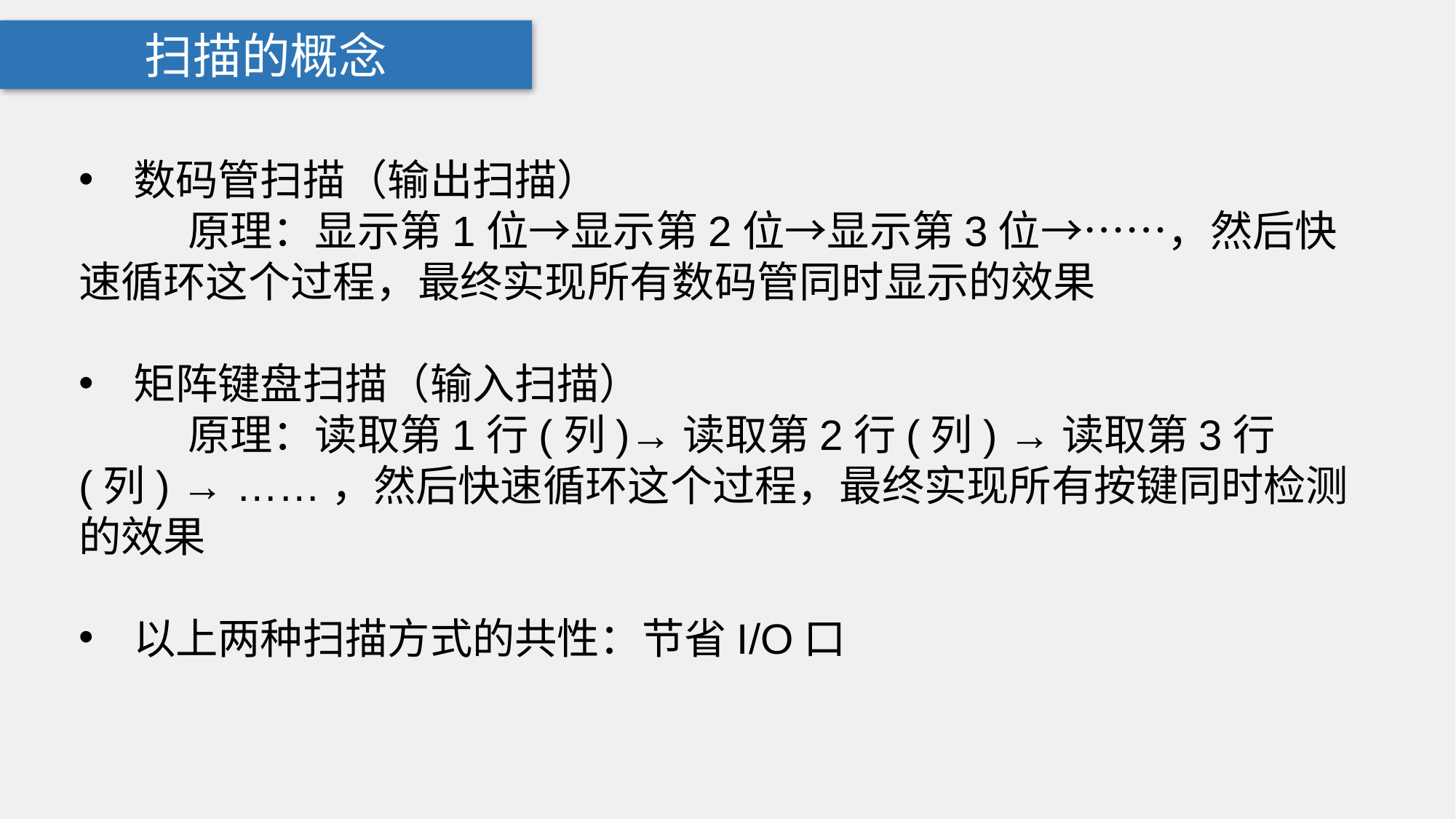

扫描的概念
数码管扫描（输出扫描）
	原理：显示第1位→显示第2位→显示第3位→……，然后快速循环这个过程，最终实现所有数码管同时显示的效果

矩阵键盘扫描（输入扫描）
	原理：读取第1行(列)→读取第2行(列) →读取第3行(列) → ……，然后快速循环这个过程，最终实现所有按键同时检测的效果

以上两种扫描方式的共性：节省I/O口